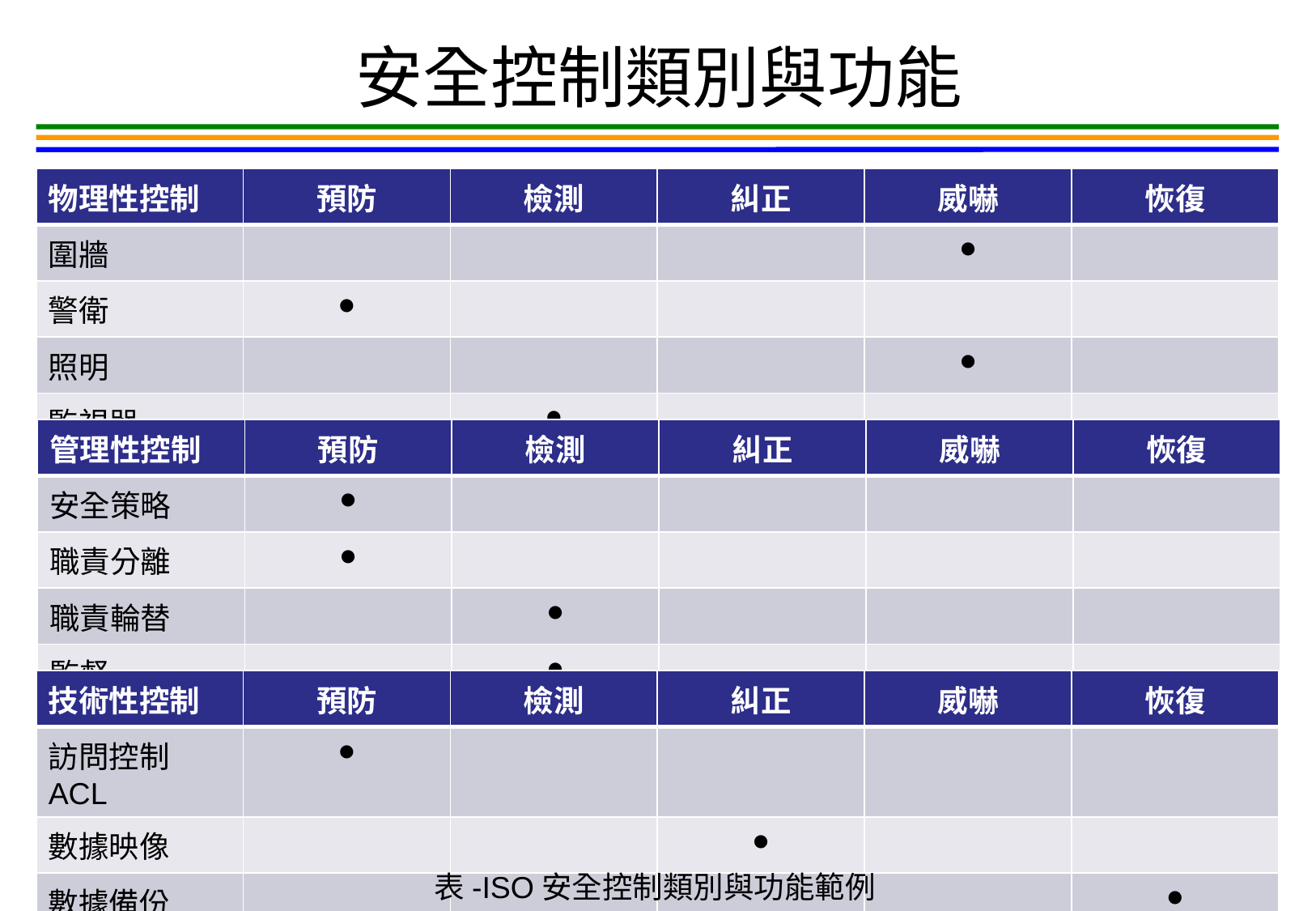

# 安全控制類別與功能
| 物理性控制 | 預防 | 檢測 | 糾正 | 威嚇 | 恢復 |
| --- | --- | --- | --- | --- | --- |
| 圍牆 |  |  |  | ● |  |
| 警衛 | ● |  |  |  |  |
| 照明 |  |  |  | ● |  |
| 監視器 |  | ● |  |  |  |
| 管理性控制 | 預防 | 檢測 | 糾正 | 威嚇 | 恢復 |
| --- | --- | --- | --- | --- | --- |
| 安全策略 | ● |  |  |  |  |
| 職責分離 | ● |  |  |  |  |
| 職責輪替 |  | ● |  |  |  |
| 監督 |  | ● |  |  |  |
| 技術性控制 | 預防 | 檢測 | 糾正 | 威嚇 | 恢復 |
| --- | --- | --- | --- | --- | --- |
| 訪問控制ACL | ● |  |  |  |  |
| 數據映像 |  |  | ● |  |  |
| 數據備份 |  |  |  |  | ● |
表-ISO安全控制類別與功能範例